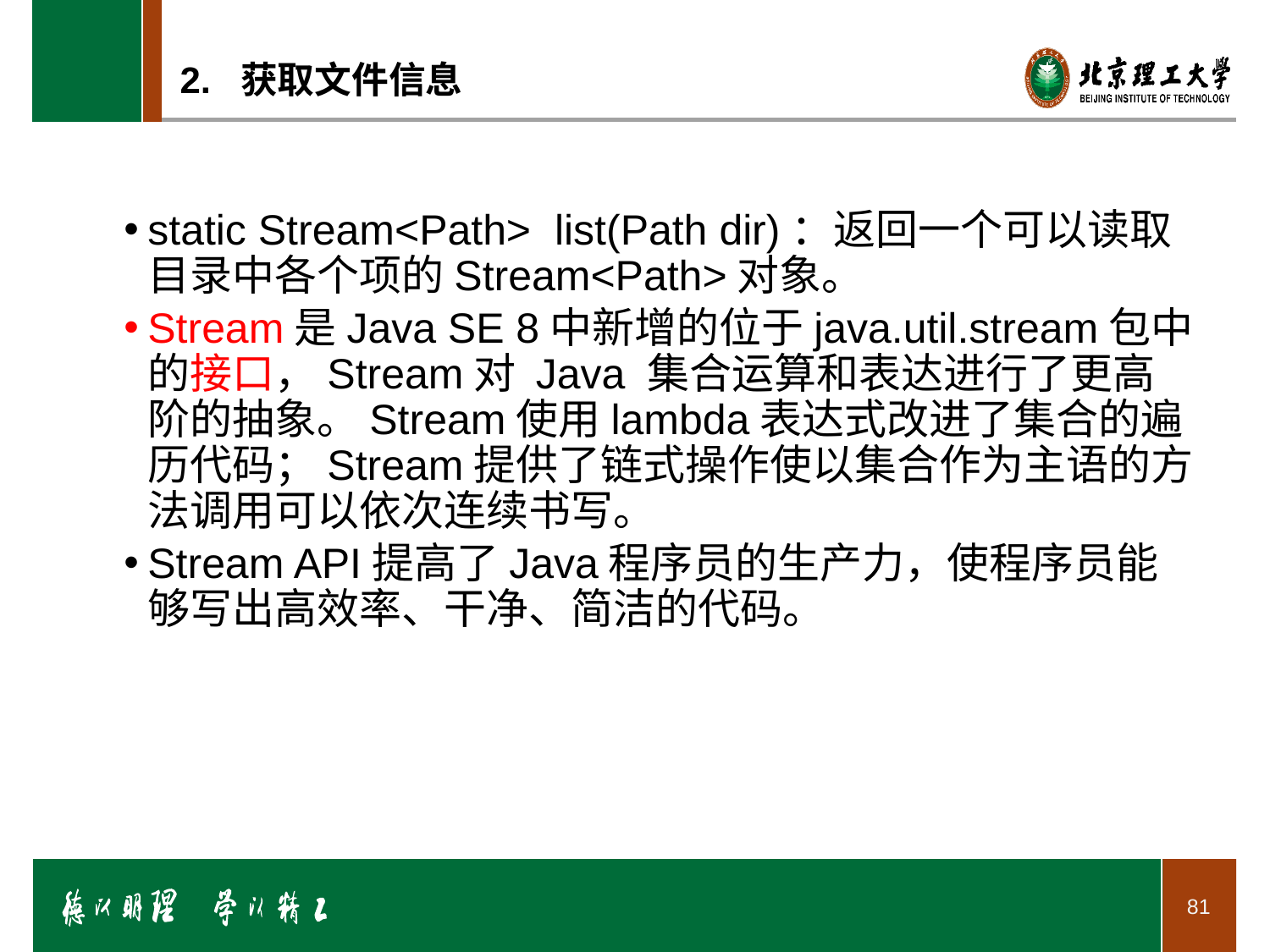

# 2.  获取文件信息
static Stream<Path>  list(Path dir)：返回一个可以读取目录中各个项的Stream<Path>对象。
Stream是Java SE 8中新增的位于java.util.stream包中的接口，Stream对 Java 集合运算和表达进行了更高阶的抽象。Stream使用lambda表达式改进了集合的遍历代码；Stream提供了链式操作使以集合作为主语的方法调用可以依次连续书写。
Stream API提高了Java程序员的生产力，使程序员能够写出高效率、干净、简洁的代码。